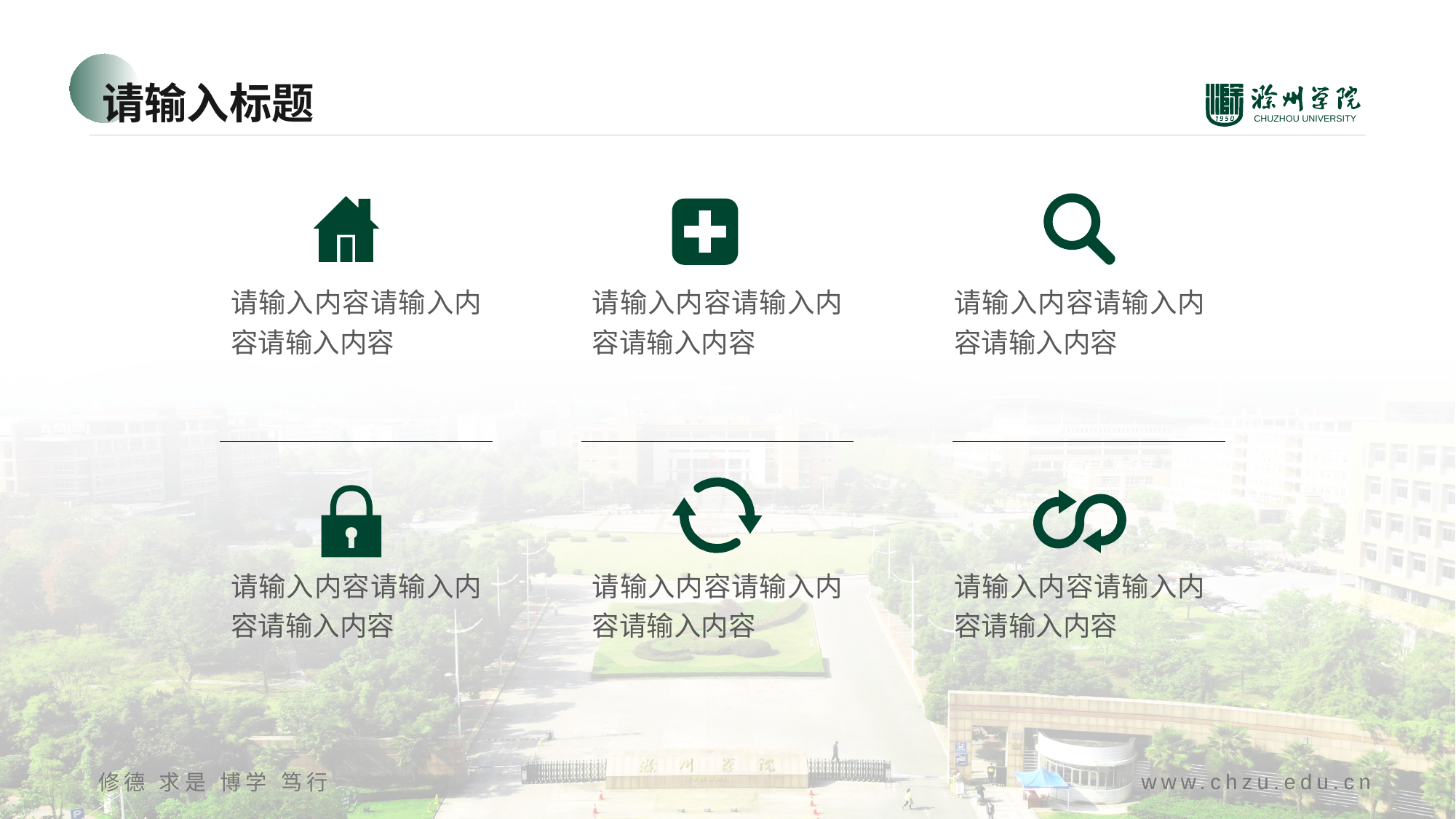

请输入标题

请输入内容请输入内容请输入内容
请输入内容请输入内容请输入内容
请输入内容请输入内容请输入内容

请输入内容请输入内容请输入内容
请输入内容请输入内容请输入内容
请输入内容请输入内容请输入内容